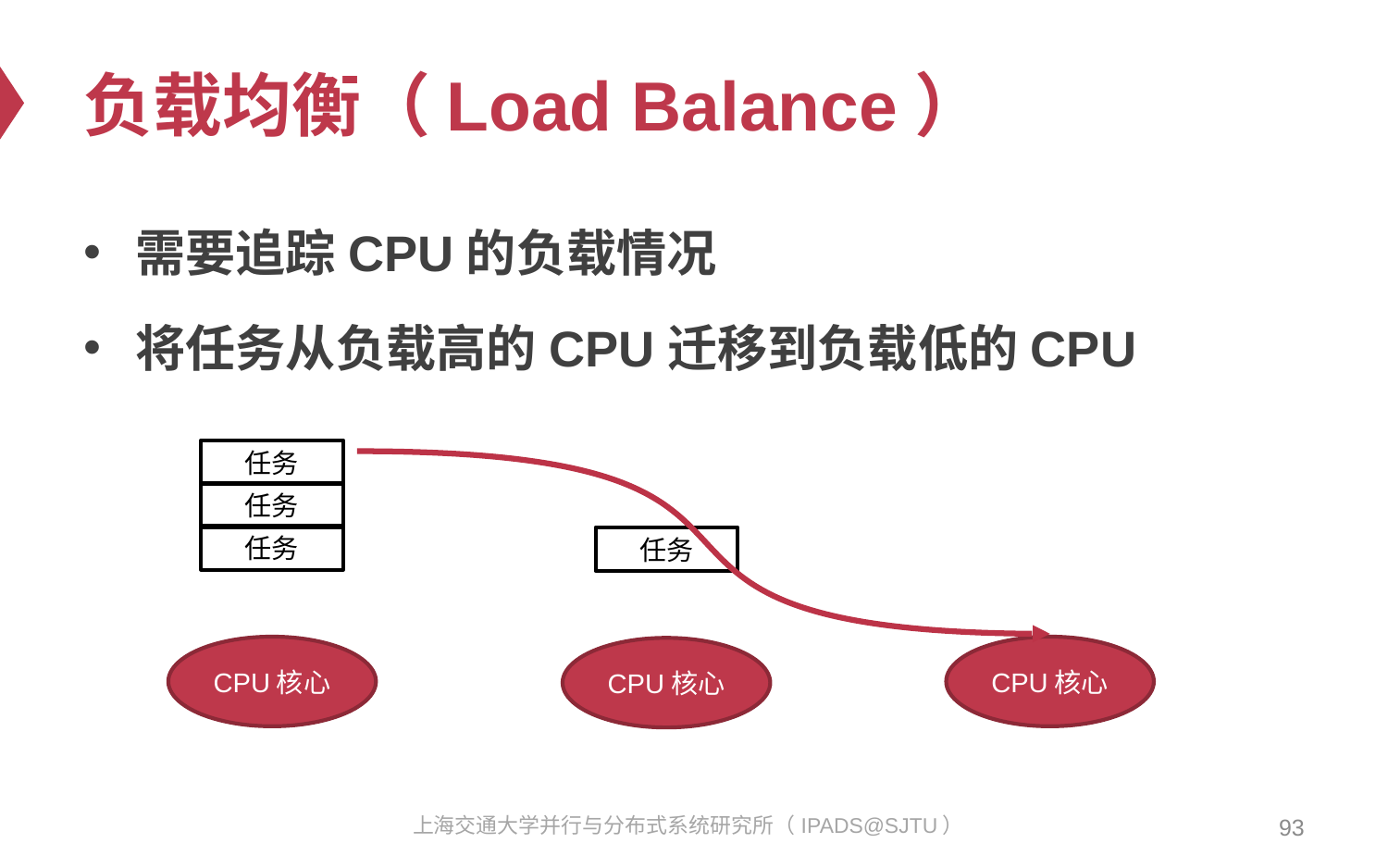

# 负载均衡（Load Balance）
需要追踪CPU的负载情况
将任务从负载高的CPU迁移到负载低的CPU
任务
任务
任务
任务
CPU核心
CPU核心
CPU核心
93
上海交通大学并行与分布式系统研究所（IPADS@SJTU）